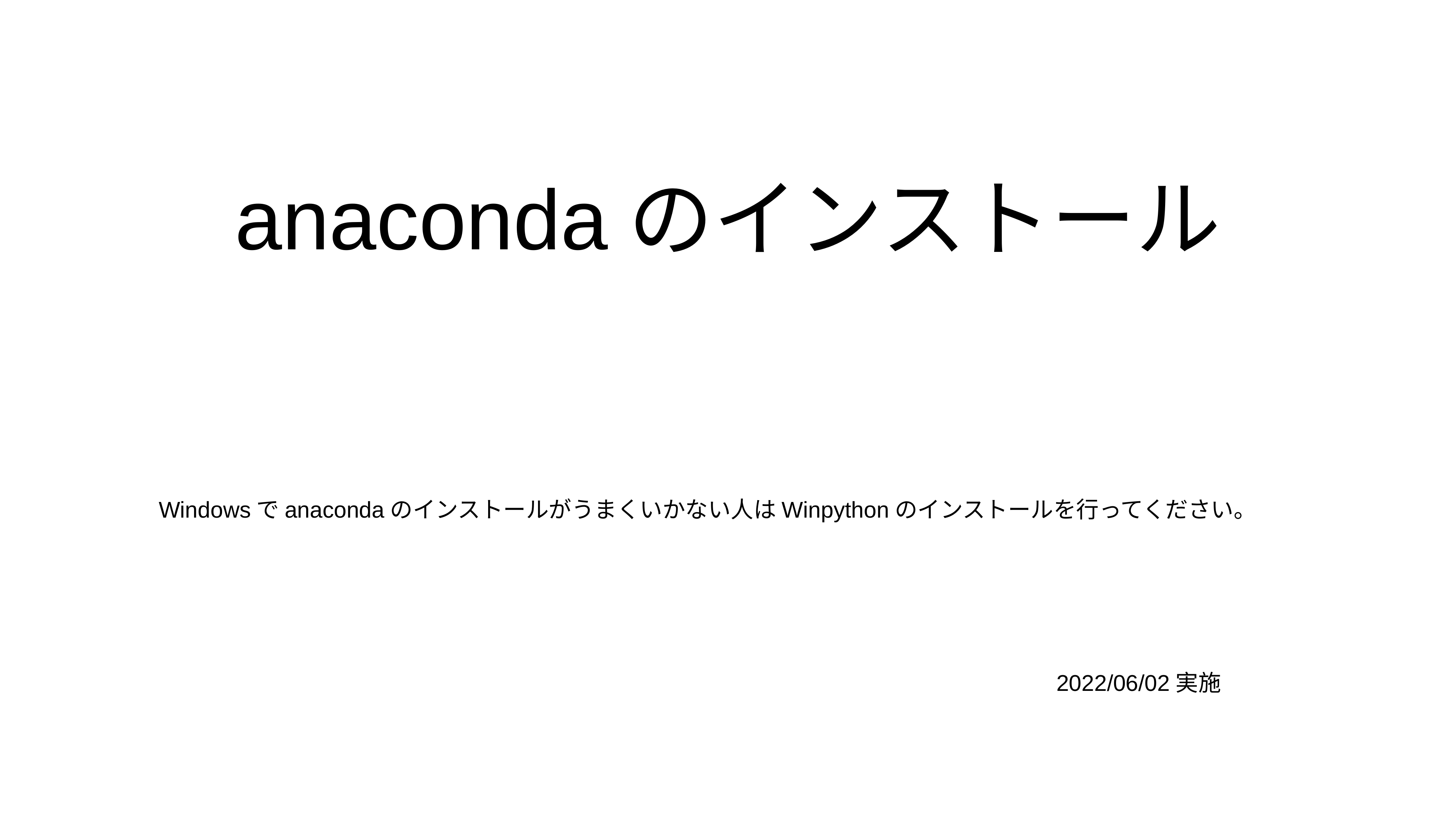

# anacondaのインストール

Windowsでanacondaのインストールがうまくいかない人はWinpythonのインストールを行ってください。
2022/06/02実施